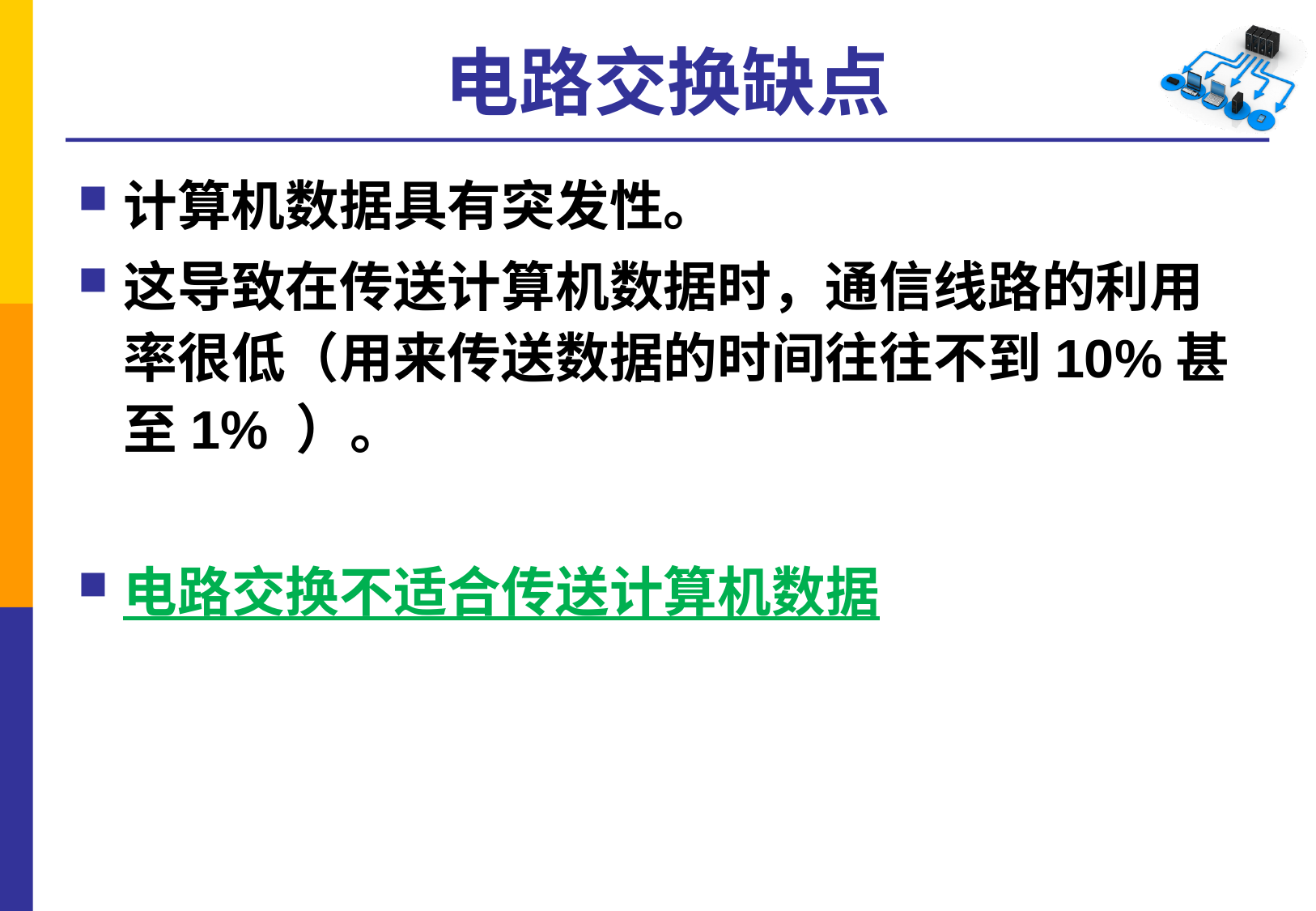

# 电路交换缺点
计算机数据具有突发性。
这导致在传送计算机数据时，通信线路的利用率很低（用来传送数据的时间往往不到10%甚至1% ）。

电路交换不适合传送计算机数据